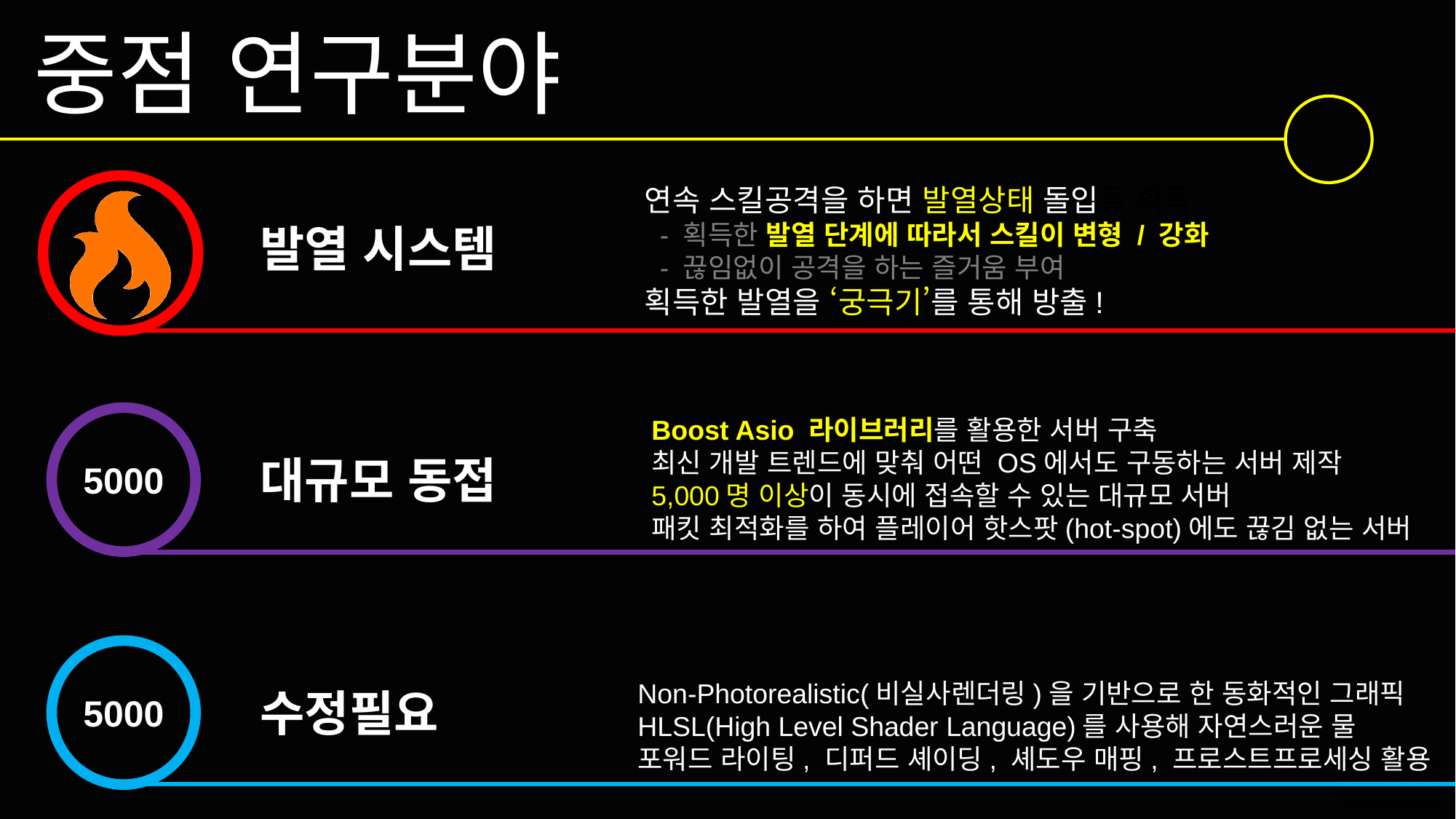

중점 연구분야

연속 스킬공격을 하면 발열상태 돌입을 획득
  - 획득한 발열 단계에 따라서 스킬이 변형 / 강화
  - 끊임없이 공격을 하는 즐거움 부여
획득한 발열을 ‘궁극기’를 통해 방출!
발열 시스템

5000
Boost Asio 라이브러리를 활용한 서버 구축
최신 개발 트렌드에 맞춰 어떤 OS에서도 구동하는 서버 제작
5,000명 이상이 동시에 접속할 수 있는 대규모 서버
패킷 최적화를 하여 플레이어 핫스팟(hot-spot)에도 끊김 없는 서버
대규모 동접

5000
수정필요
Non-Photorealistic(비실사렌더링)을 기반으로 한 동화적인 그래픽
HLSL(High Level Shader Language)를 사용해 자연스러운 물
포워드 라이팅, 디퍼드 셰이딩, 셰도우 매핑, 프로스트프로세싱 활용